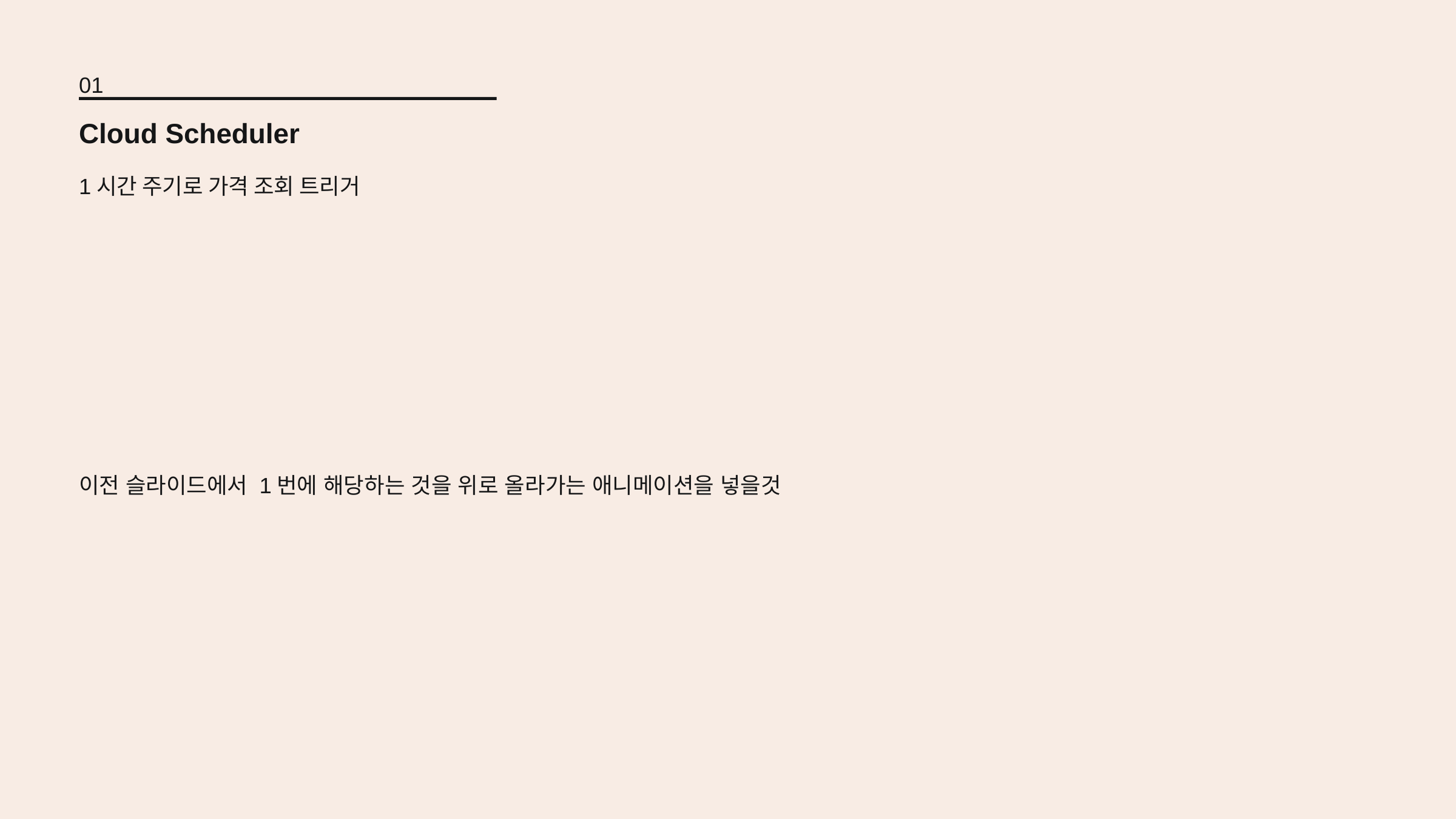

01

Cloud Scheduler
1시간 주기로 가격 조회 트리거
이전 슬라이드에서 1번에 해당하는 것을 위로 올라가는 애니메이션을 넣을것